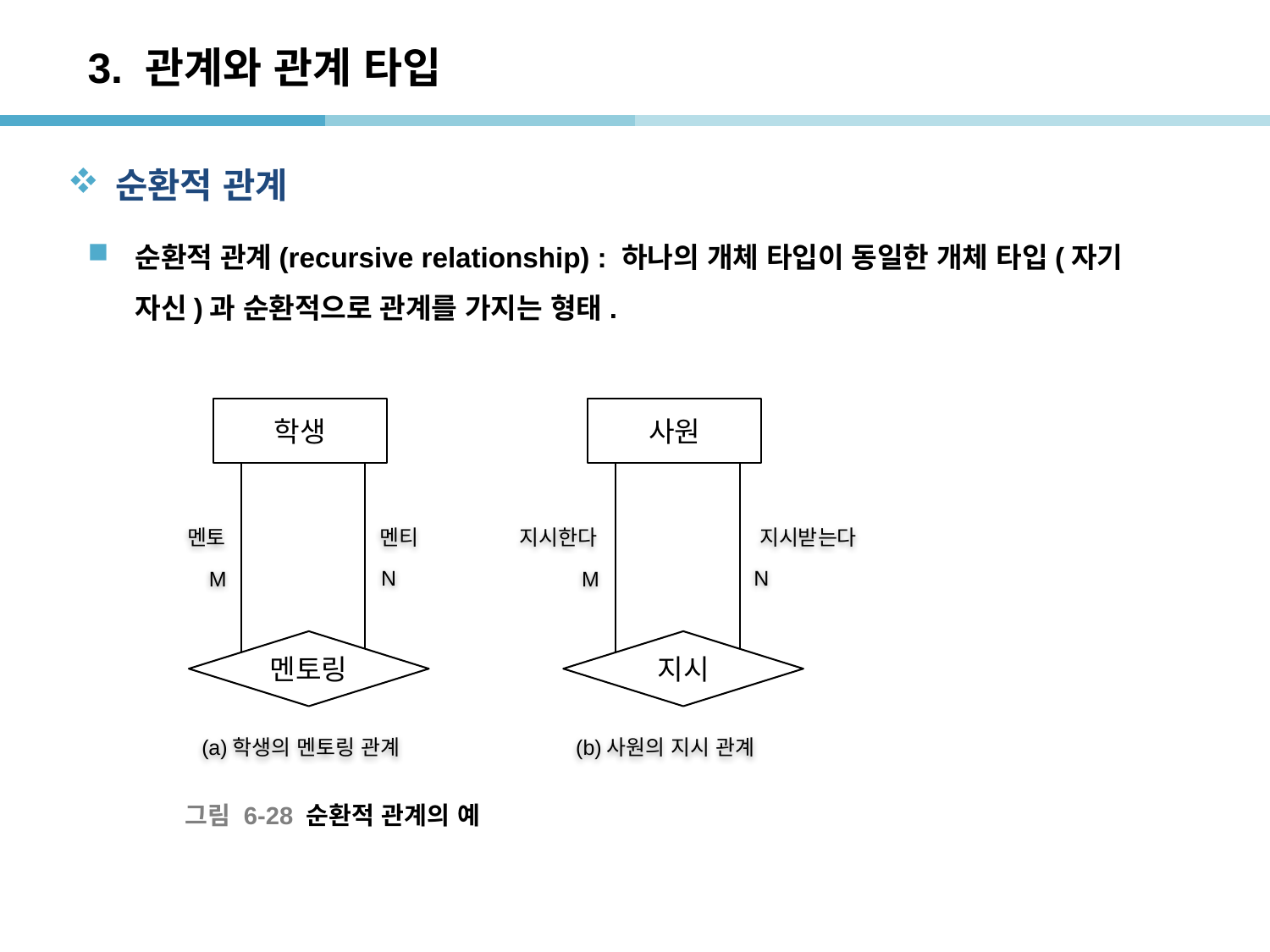

# 3. 관계와 관계 타입
순환적 관계
순환적 관계(recursive relationship) : 하나의 개체 타입이 동일한 개체 타입(자기 자신)과 순환적으로 관계를 가지는 형태.
학생
사원
멘토
멘티
지시한다
지시받는다
N
N
M
M
멘토링
지시
(a)학생의 멘토링 관계
(b)사원의 지시 관계
그림 6-28 순환적 관계의 예